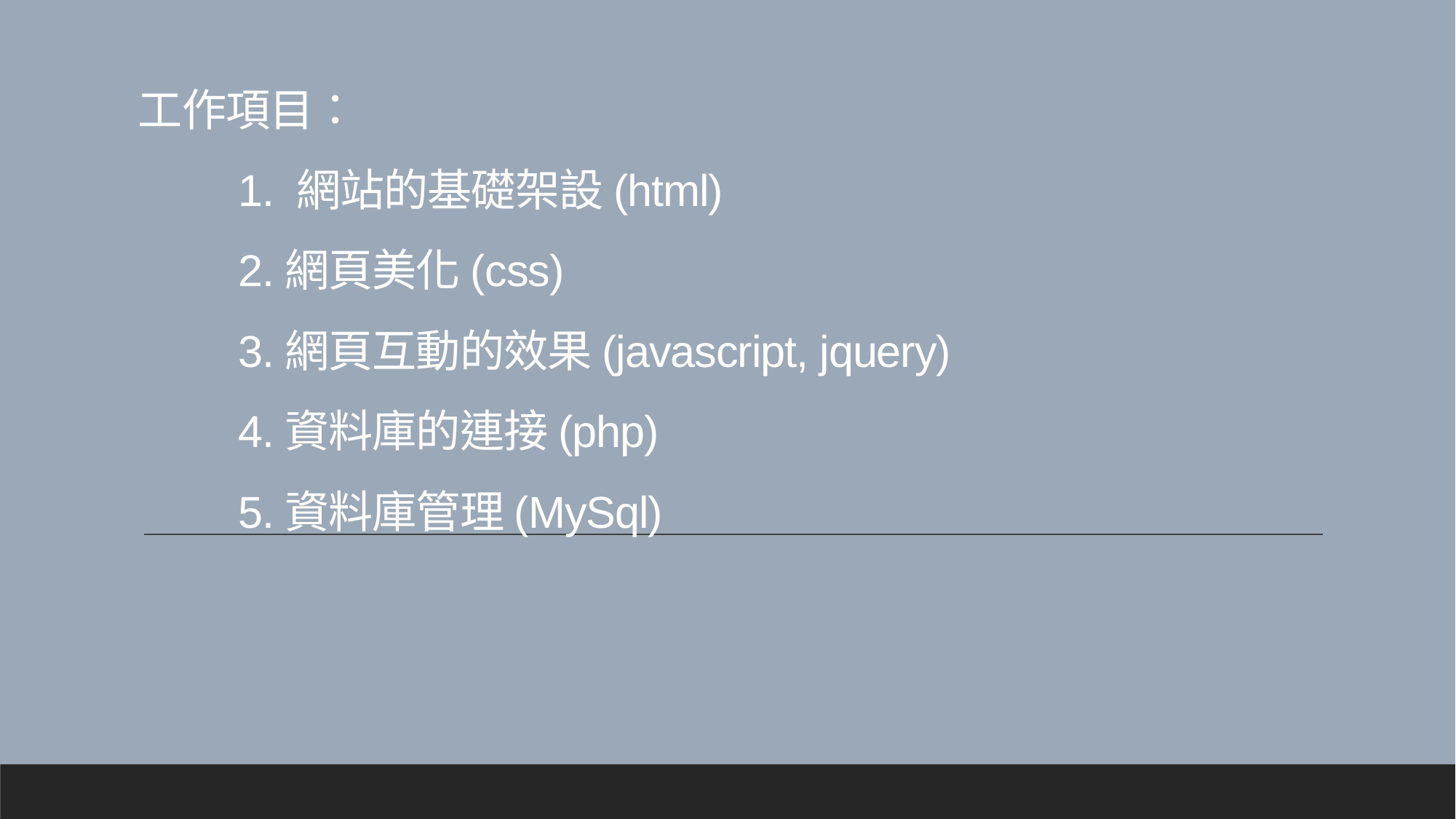

# 工作項目： 1. 網站的基礎架設(html) 2.網頁美化(css) 3.網頁互動的效果(javascript, jquery) 4.資料庫的連接(php) 5.資料庫管理(MySql)